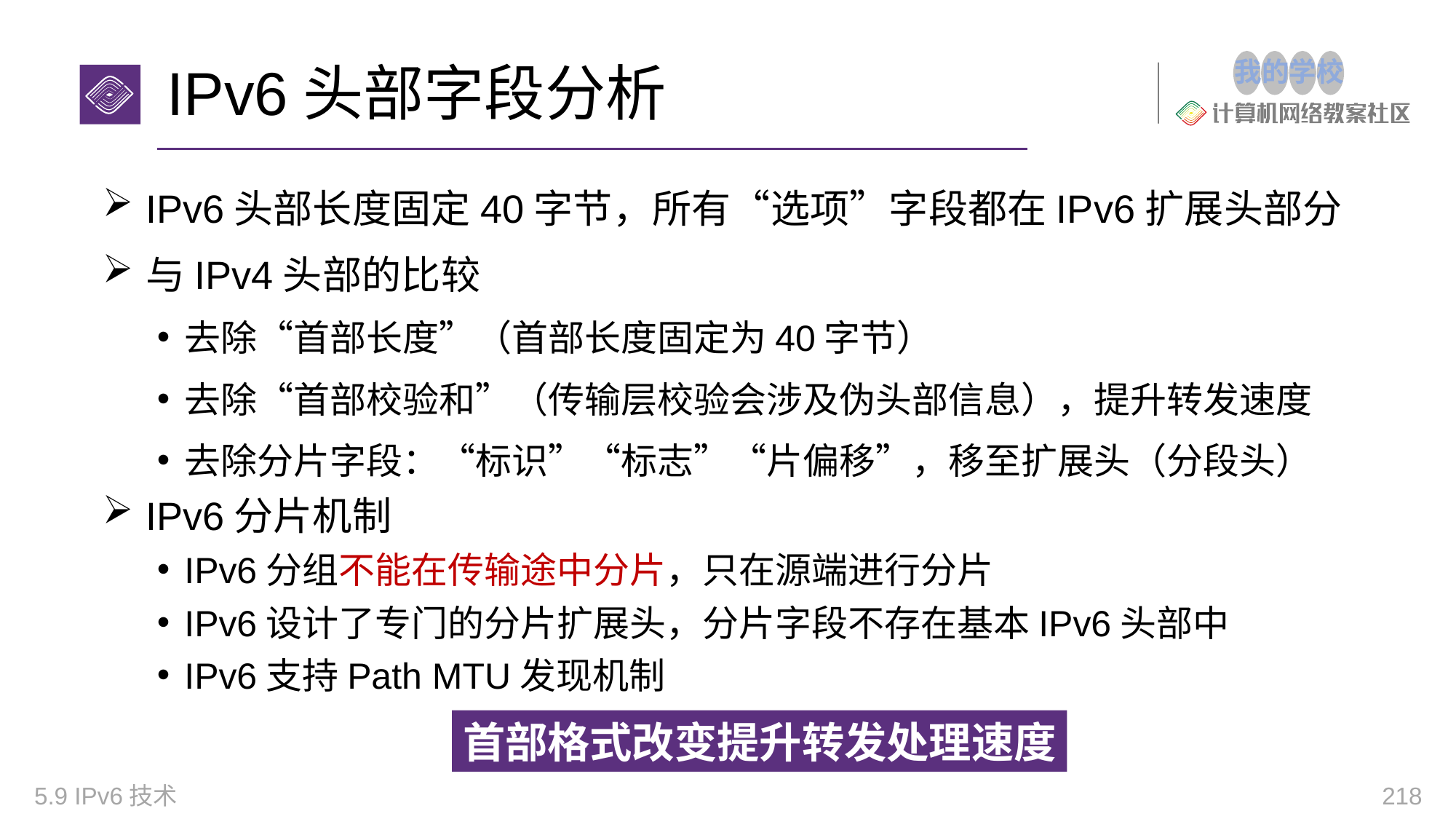

# IPv6头部字段分析
IPv6头部长度固定40字节，所有“选项”字段都在IPv6扩展头部分
与IPv4头部的比较
去除“首部长度”（首部长度固定为40字节）
去除“首部校验和”（传输层校验会涉及伪头部信息），提升转发速度
去除分片字段：“标识”“标志”“片偏移”，移至扩展头（分段头）
IPv6分片机制
IPv6分组不能在传输途中分片，只在源端进行分片
IPv6设计了专门的分片扩展头，分片字段不存在基本IPv6头部中
IPv6支持Path MTU发现机制

首部格式改变提升转发处理速度
5.9 IPv6技术
218